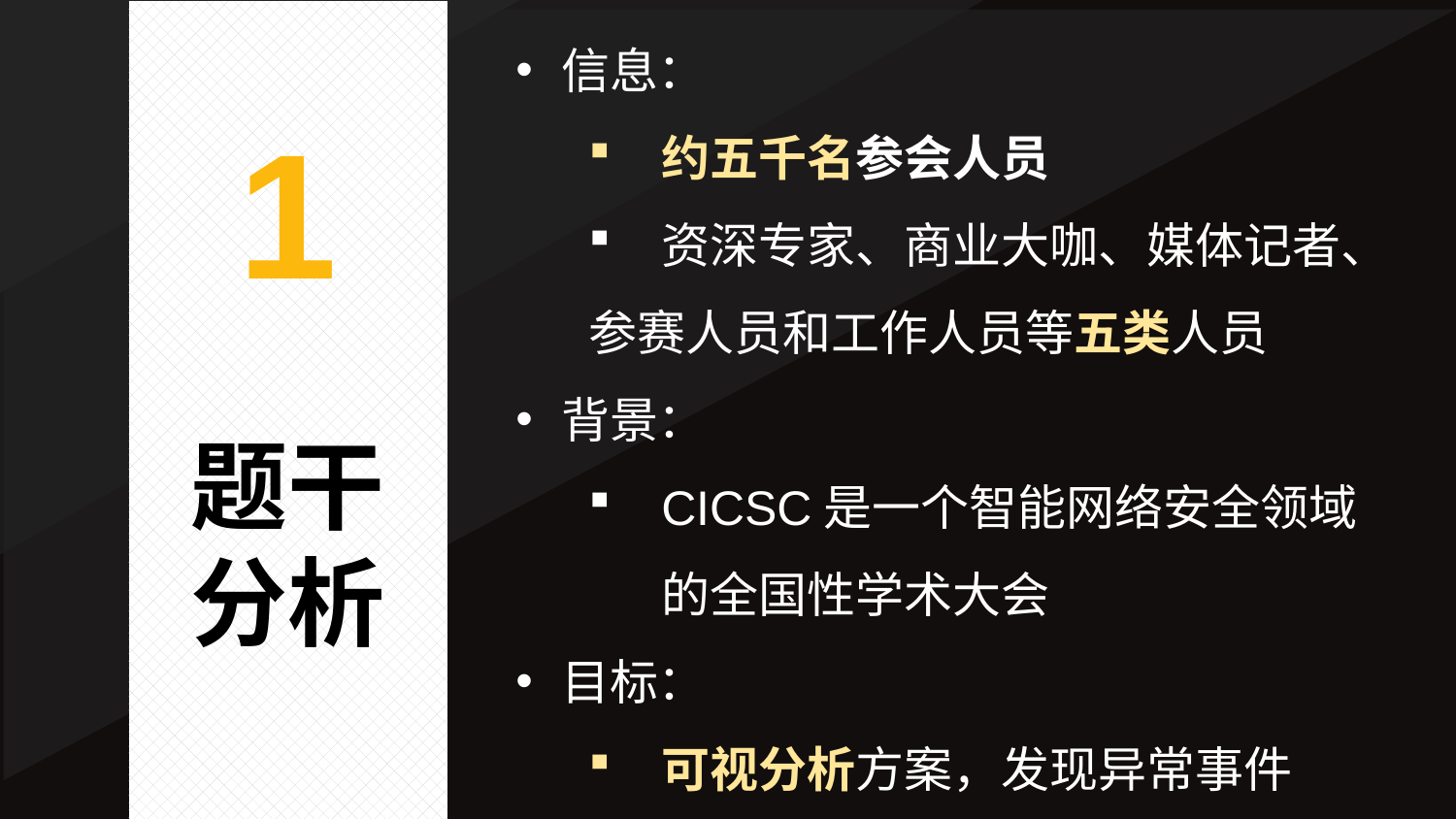

信息：
约五千名参会人员
资深专家、商业大咖、媒体记者、
参赛人员和工作人员等五类人员
背景：
CICSC是一个智能网络安全领域的全国性学术大会
目标：
可视分析方案，发现异常事件
1
题干
分析